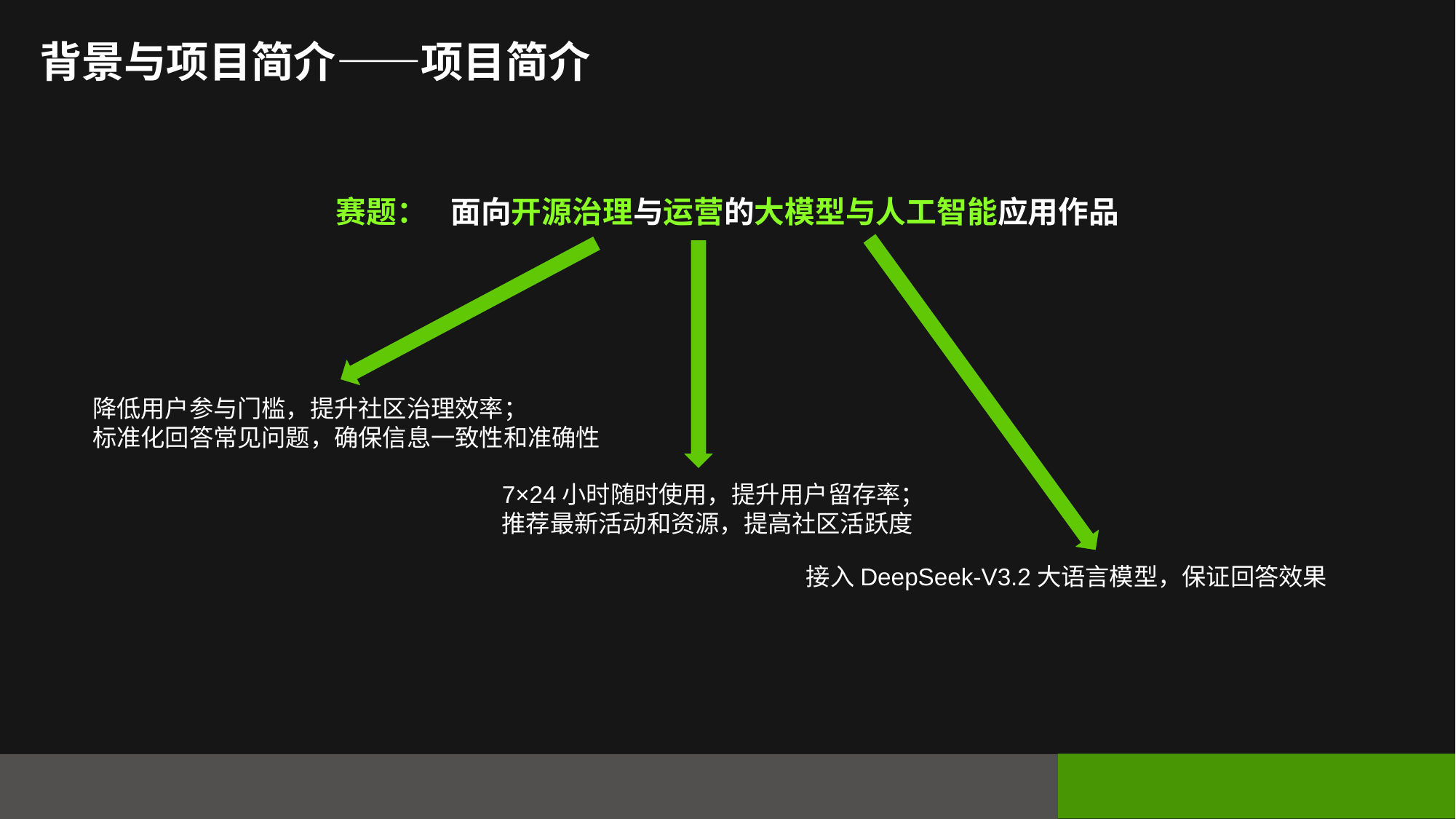

背景与项目简介——项目简介
赛题：
面向开源治理与运营的大模型与人工智能应用作品

降低用户参与门槛，提升社区治理效率；
标准化回答常见问题，确保信息一致性和准确性
7×24小时随时使用，提升用户留存率；
推荐最新活动和资源，提高社区活跃度
接入DeepSeek-V3.2大语言模型，保证回答效果
6